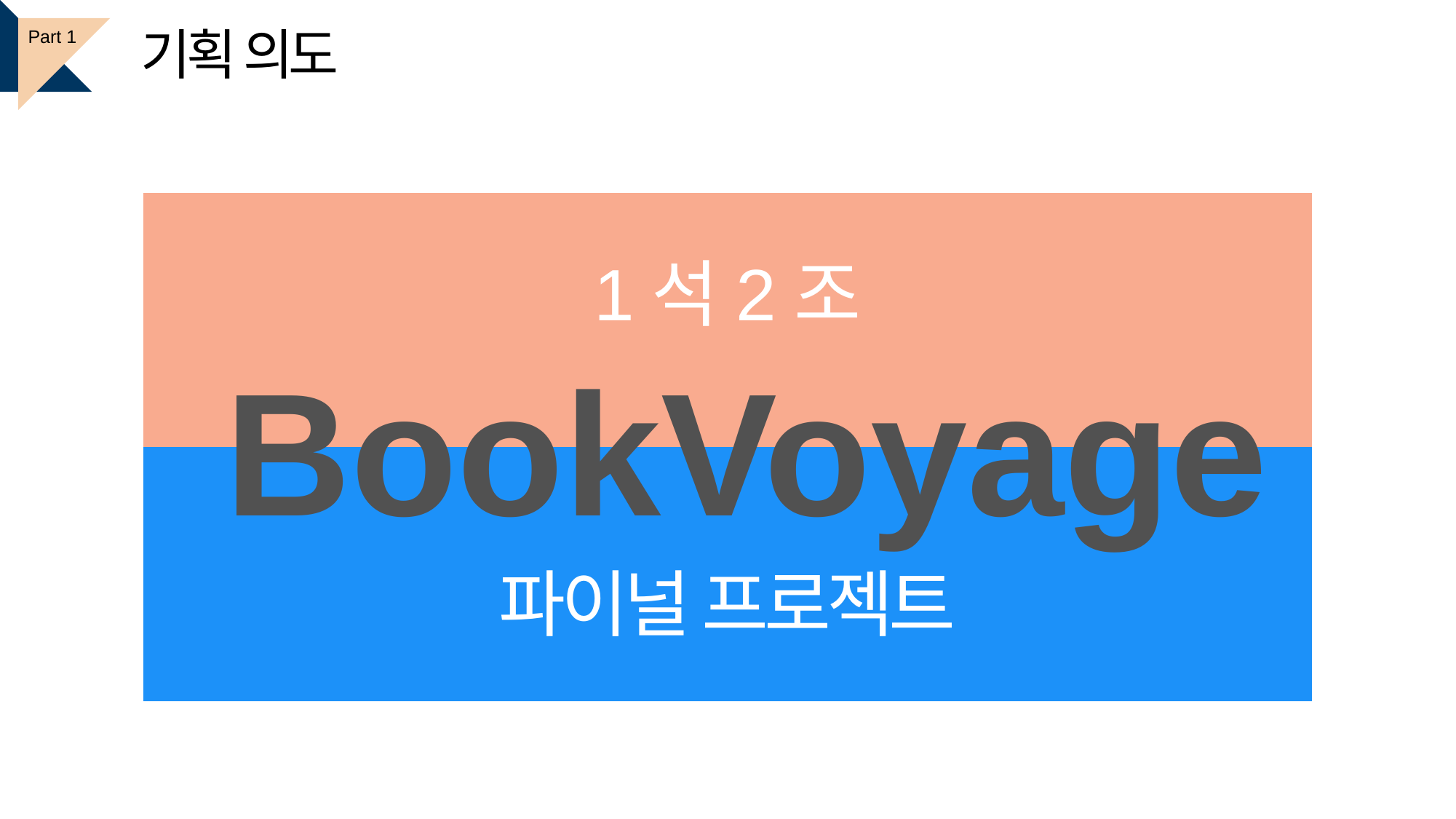

기획 의도

Part 1

1석2조
BookVoyage

파이널 프로젝트